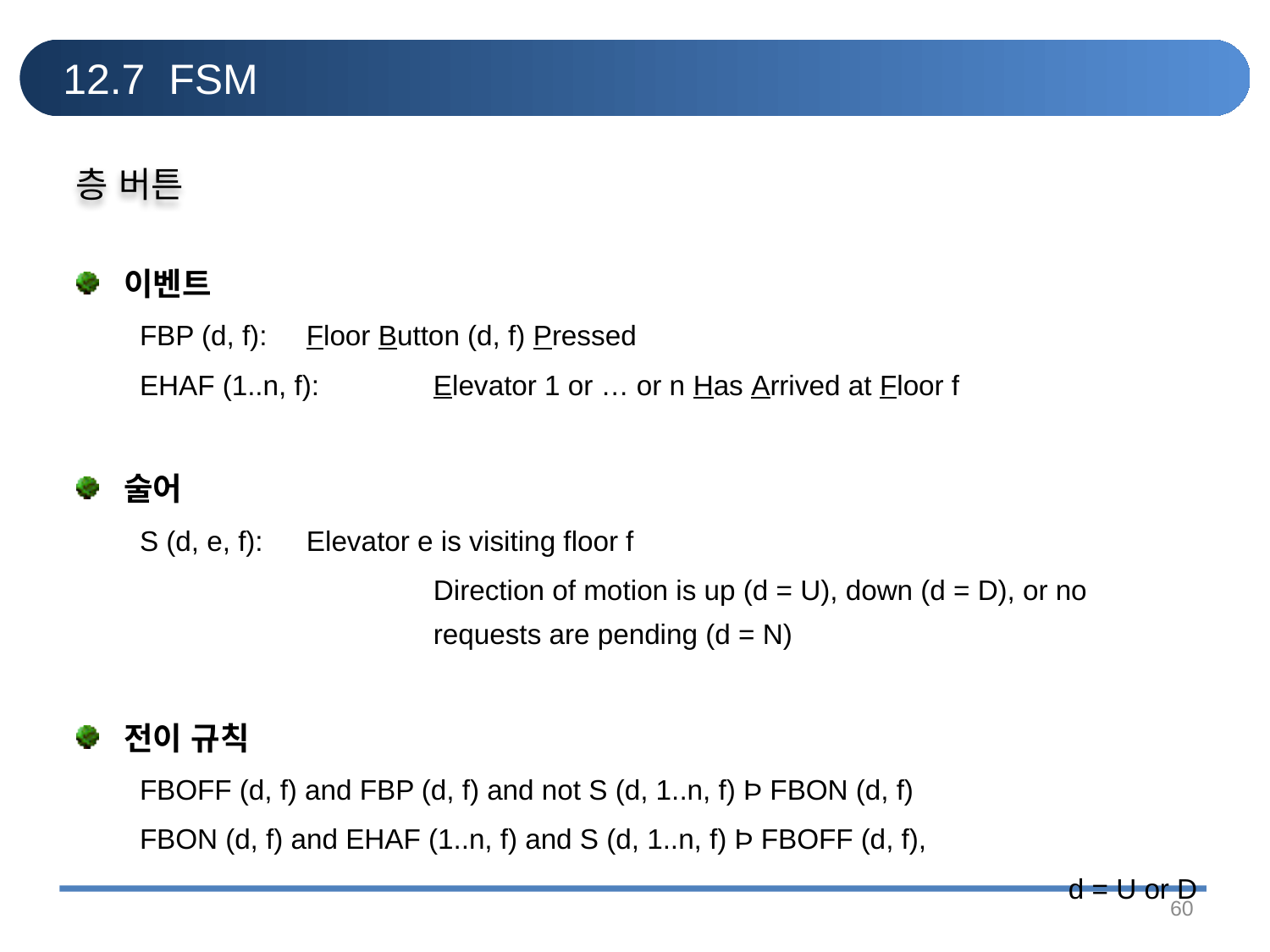

# 12.7  FSM
층 버튼
이벤트
FBP (d, f):   	Floor Button (d, f) Pressed
EHAF (1..n, f):	Elevator 1 or … or n Has Arrived at Floor f

술어
S (d, e, f):   	Elevator e is visiting floor f
		          	Direction of motion is up (d = U), down (d = D), or no 			requests are pending (d = N)

전이 규칙
FBOFF (d, f) and FBP (d, f) and not S (d, 1..n, f) Þ FBON (d, f)
FBON (d, f) and EHAF (1..n, f) and S (d, 1..n, f) Þ FBOFF (d, f),
								d = U or D
60